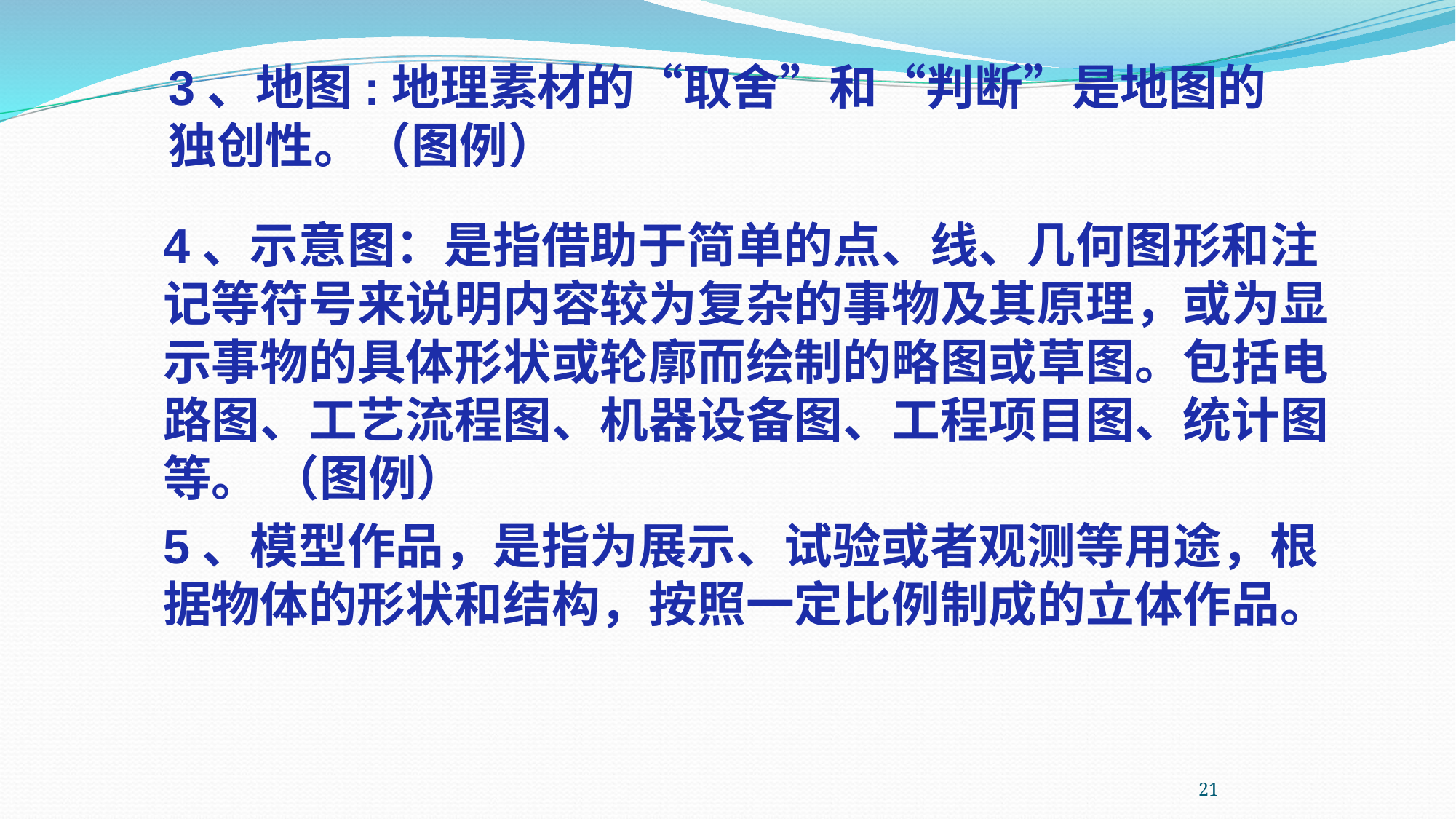

3、地图:地理素材的“取舍”和“判断”是地图的独创性。（图例）
4、示意图：是指借助于简单的点、线、几何图形和注记等符号来说明内容较为复杂的事物及其原理，或为显示事物的具体形状或轮廓而绘制的略图或草图。包括电路图、工艺流程图、机器设备图、工程项目图、统计图等。 （图例）
5、模型作品，是指为展示、试验或者观测等用途，根据物体的形状和结构，按照一定比例制成的立体作品。
21